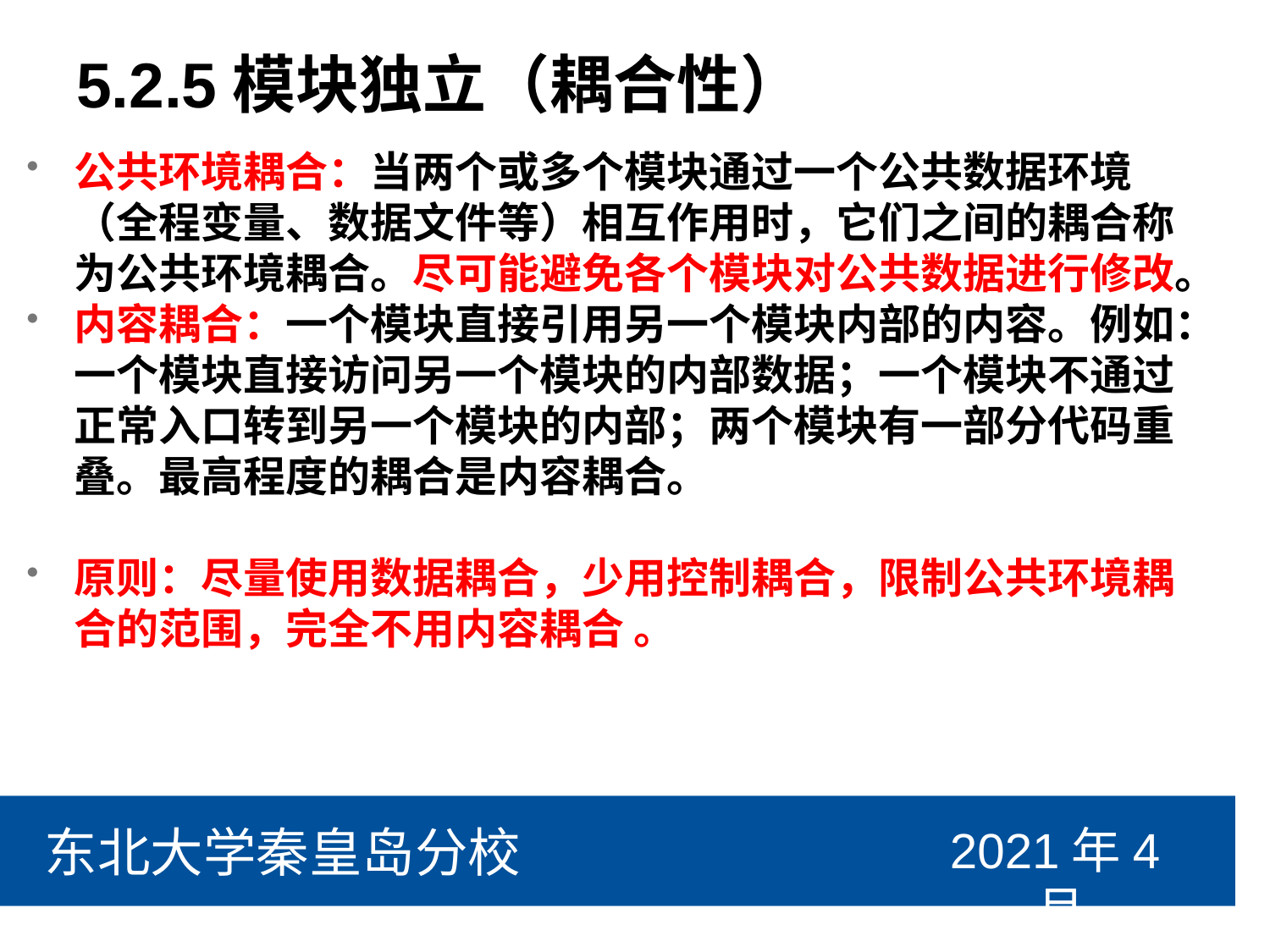

# 5.2.5模块独立（耦合性）
公共环境耦合：当两个或多个模块通过一个公共数据环境（全程变量、数据文件等）相互作用时，它们之间的耦合称为公共环境耦合。尽可能避免各个模块对公共数据进行修改。
内容耦合：一个模块直接引用另一个模块内部的内容。例如：一个模块直接访问另一个模块的内部数据；一个模块不通过正常入口转到另一个模块的内部；两个模块有一部分代码重叠。最高程度的耦合是内容耦合。

原则：尽量使用数据耦合，少用控制耦合，限制公共环境耦合的范围，完全不用内容耦合 。